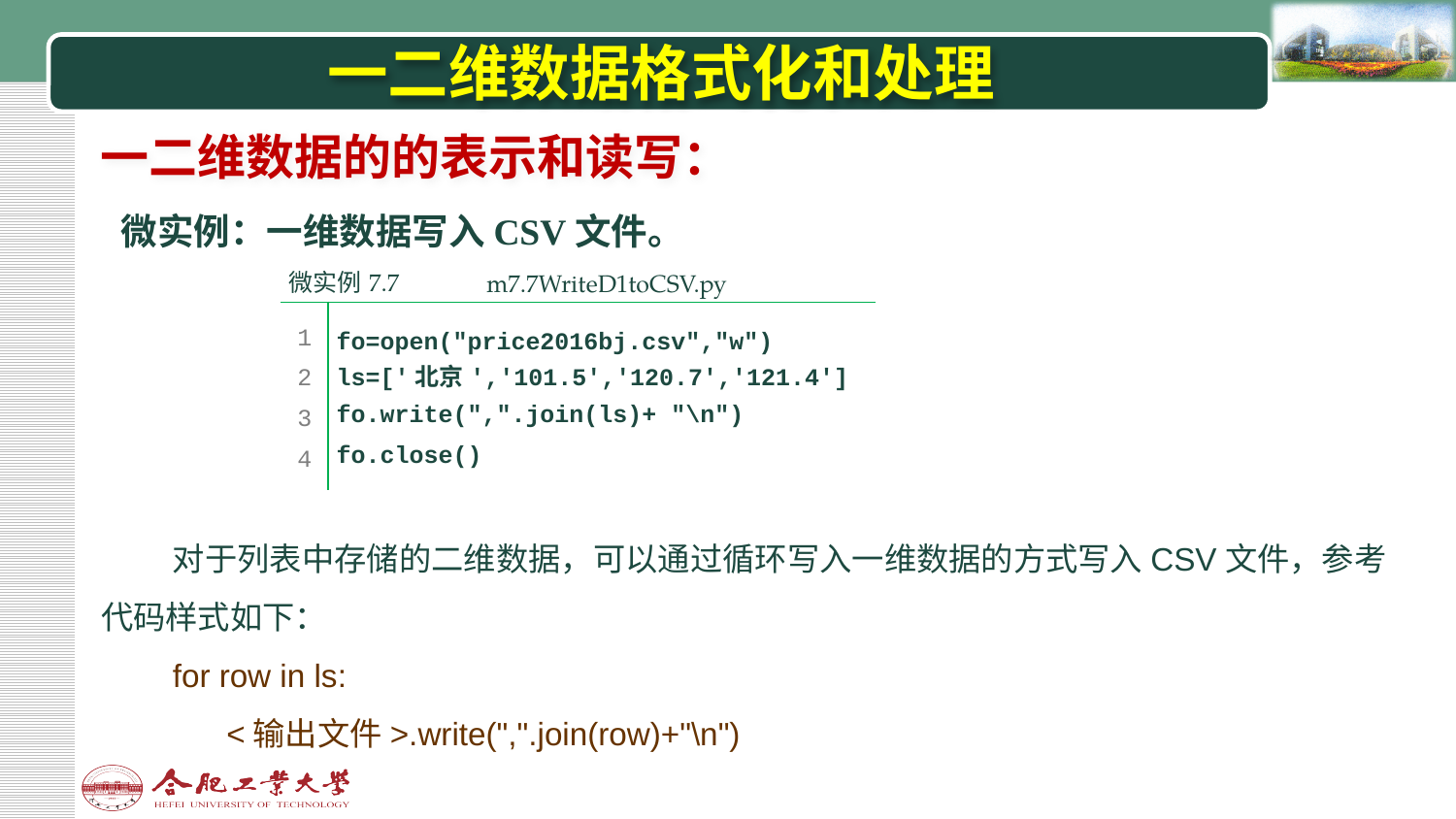

# 一二维数据格式化和处理
一二维数据的的表示和读写：
 微实例：一维数据写入CSV文件。
| 微实例7.7 |  | m7.7WriteD1toCSV.py |  |
| --- | --- | --- | --- |
|  |  |  |  |
| 1 2 3 4 | fo=open("price2016bj.csv","w") ls=['北京','101.5','120.7','121.4'] fo.write(",".join(ls)+ "\n") fo.close() |  |  |
|  |  |  |  |
对于列表中存储的二维数据，可以通过循环写入一维数据的方式写入CSV文件，参考代码样式如下：
for row in ls:
      <输出文件>.write(",".join(row)+"\n")